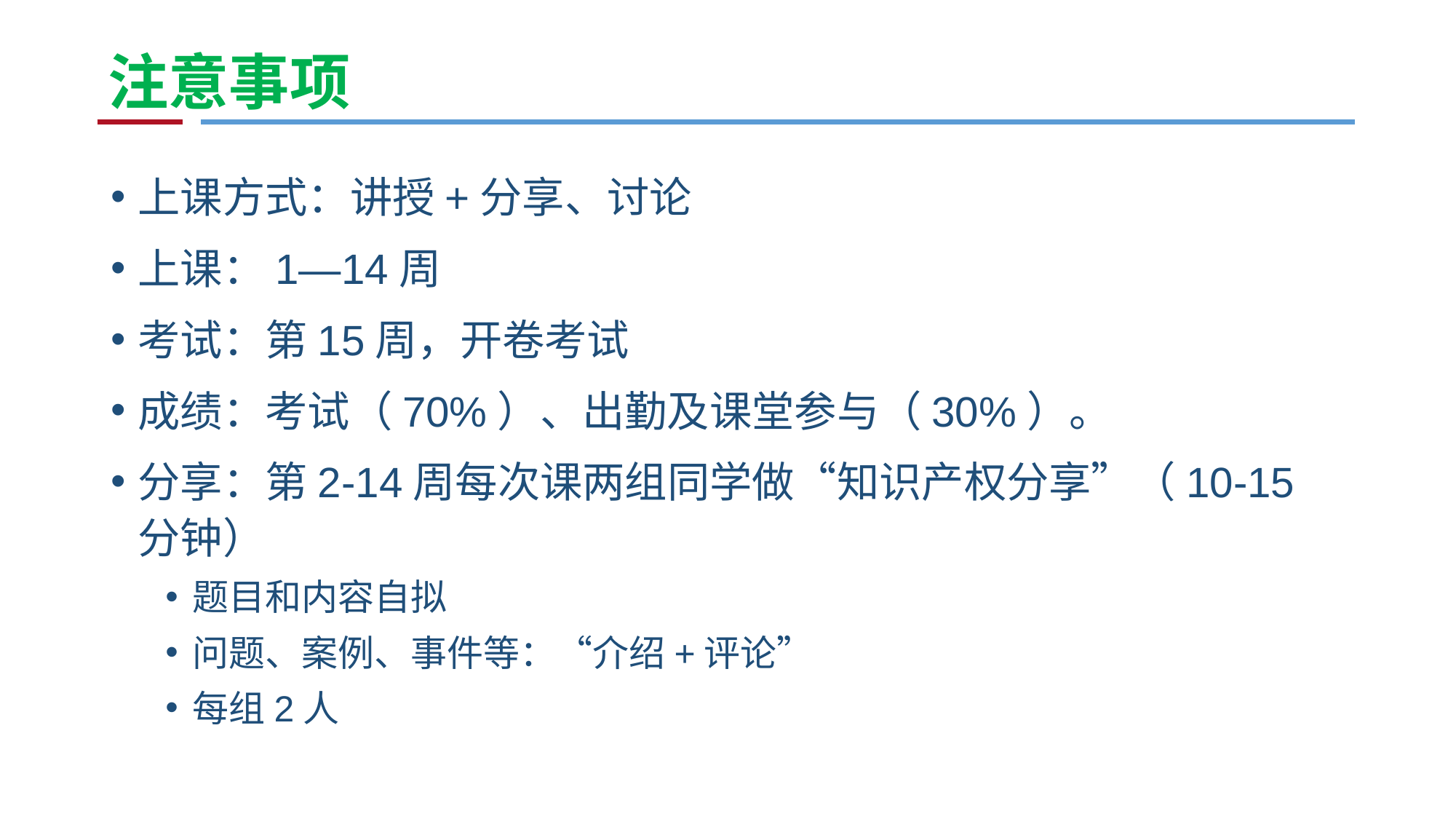

# 注意事项
上课方式：讲授+分享、讨论
上课：1—14周
考试：第15周，开卷考试
成绩：考试（70%）、出勤及课堂参与（30%）。
分享：第2-14周每次课两组同学做“知识产权分享”（10-15分钟）
题目和内容自拟
问题、案例、事件等：“介绍+评论”
每组2人